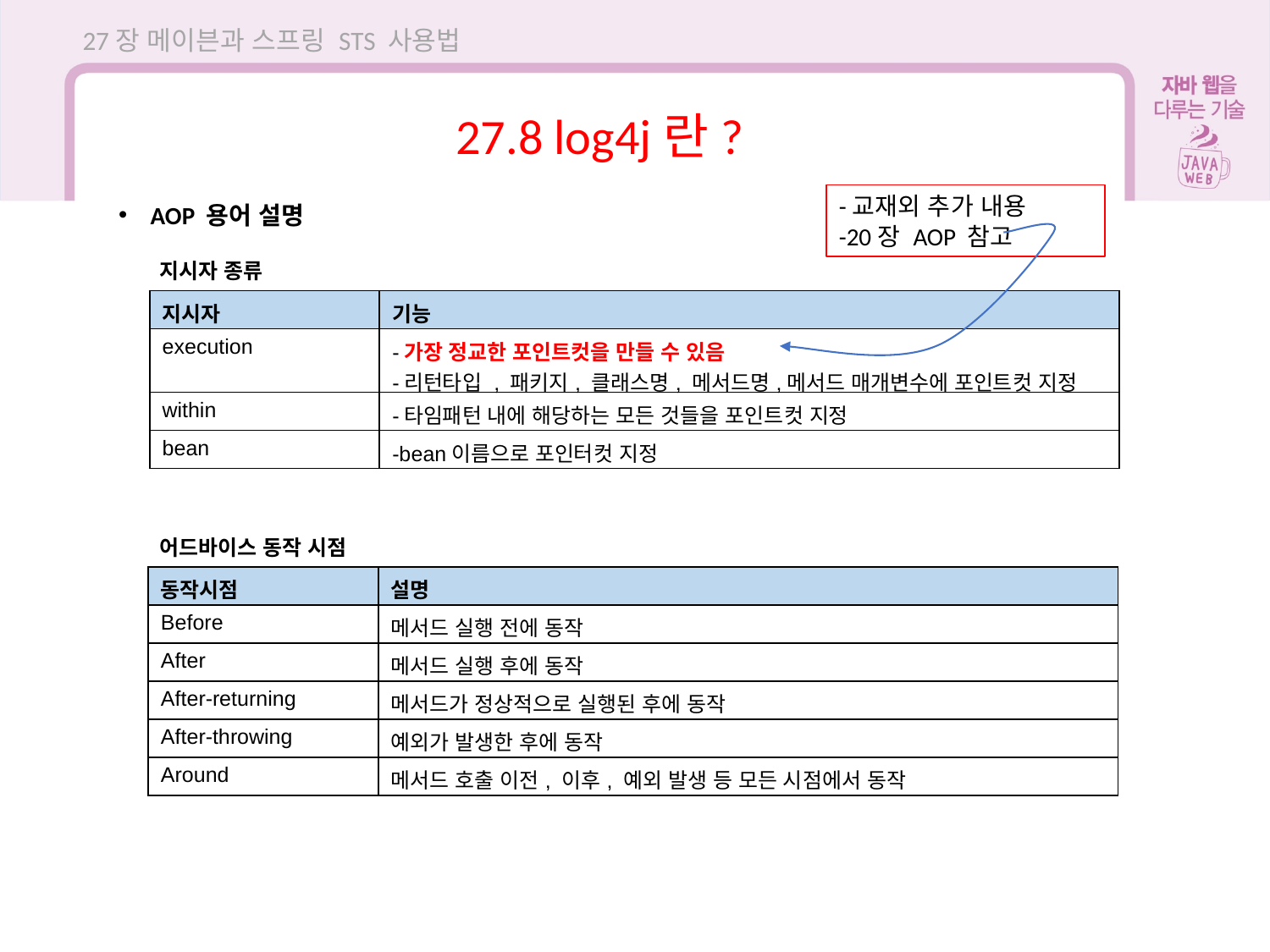

27장 메이븐과 스프링 STS 사용법
27.8 log4j란?
-교재외 추가 내용
-20장 AOP 참고
AOP 용어 설명

지시자 종류
| 지시자 | 기능 |
| --- | --- |
| execution | -가장 정교한 포인트컷을 만들 수 있음 -리턴타입 , 패키지, 클래스명, 메서드명,메서드 매개변수에 포인트컷 지정 |
| within | -타임패턴 내에 해당하는 모든 것들을 포인트컷 지정 |
| bean | -bean이름으로 포인터컷 지정 |
어드바이스 동작 시점
| 동작시점 | 설명 |
| --- | --- |
| Before | 메서드 실행 전에 동작 |
| After | 메서드 실행 후에 동작 |
| After-returning | 메서드가 정상적으로 실행된 후에 동작 |
| After-throwing | 예외가 발생한 후에 동작 |
| Around | 메서드 호출 이전, 이후, 예외 발생 등 모든 시점에서 동작 |